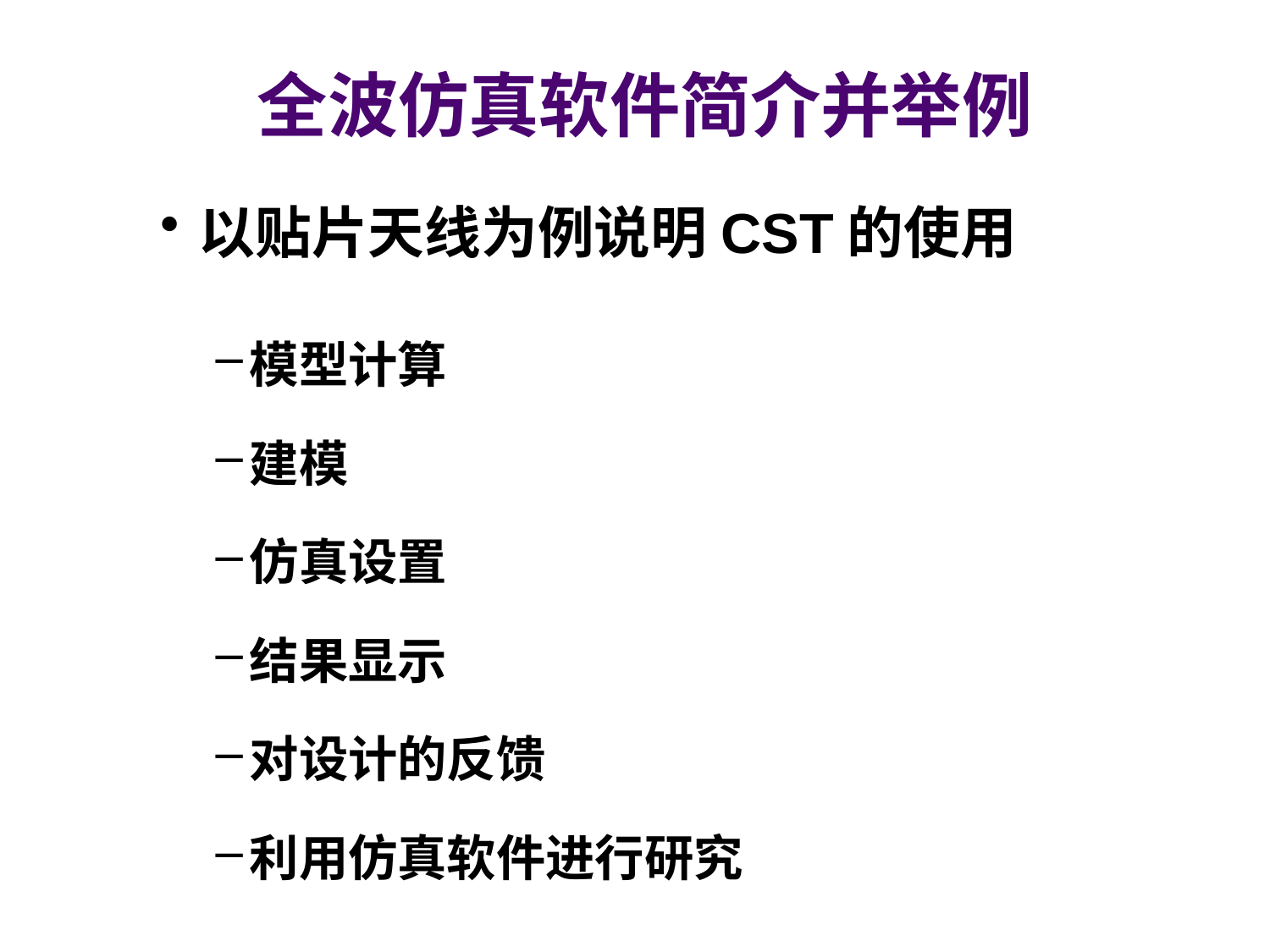

全波仿真软件简介并举例
以贴片天线为例说明CST的使用
模型计算
建模
仿真设置
结果显示
对设计的反馈
利用仿真软件进行研究